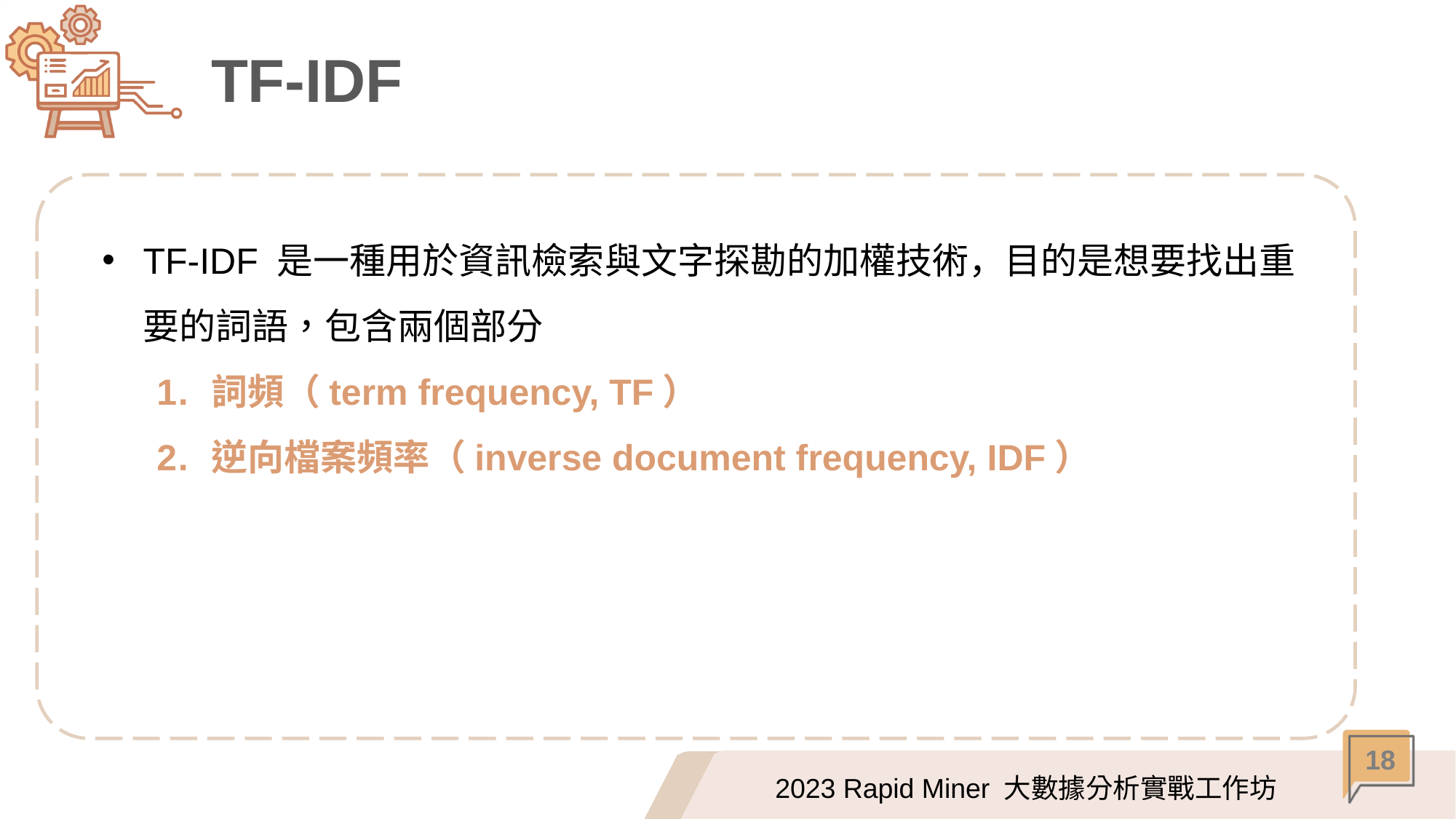

# TF-IDF
TF-IDF 是一種用於資訊檢索與文字探勘的加權技術，目的是想要找出重要的詞語，包含兩個部分
詞頻（term frequency, TF）
逆向檔案頻率（inverse document frequency, IDF）